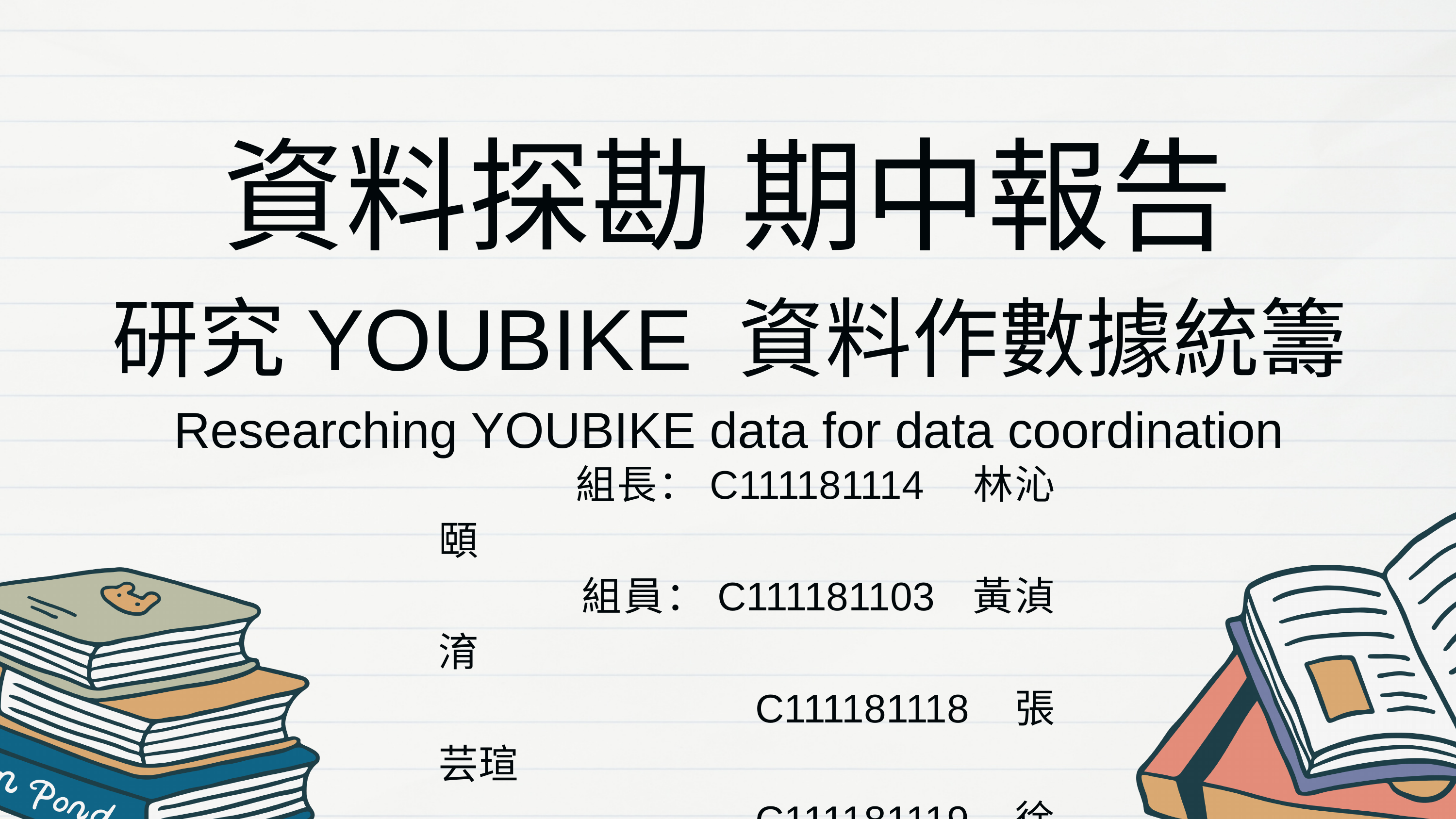

資料探勘 期中報告

研究YOUBIKE 資料作數據統籌
Researching YOUBIKE data for data coordination
            組長：C111181114   林沁頤
            組員：C111181103  黃湞淯
                           C111181118   張芸瑄
                           C111181119   徐硯琳
                           C111181139  洪書婷
             指導教授　        張珀銀